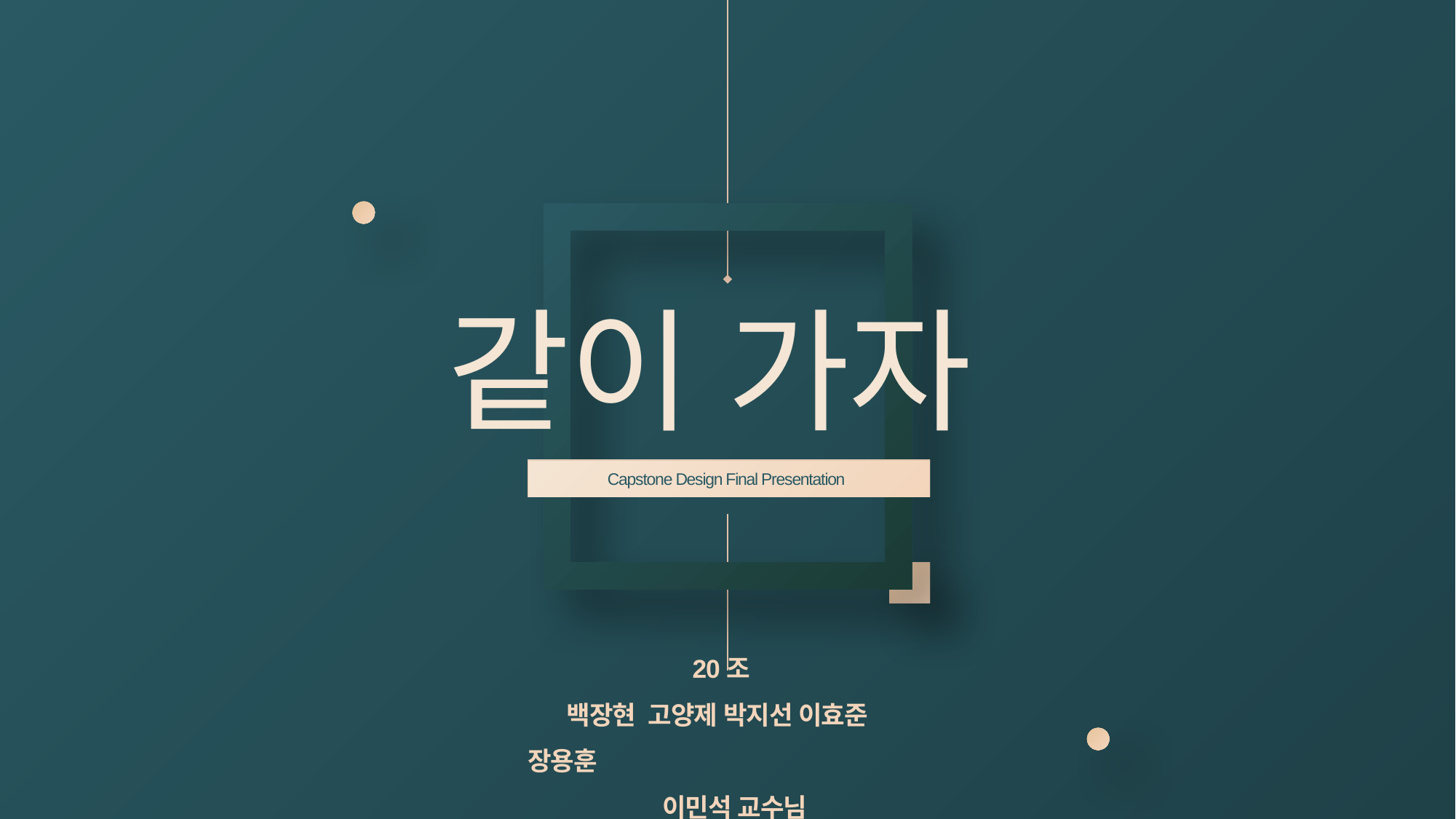

# 같이 가자
Capstone Design Final Presentation

                              20조
     백장현  고양제 박지선 이효준 장용훈
                    이민석 교수님